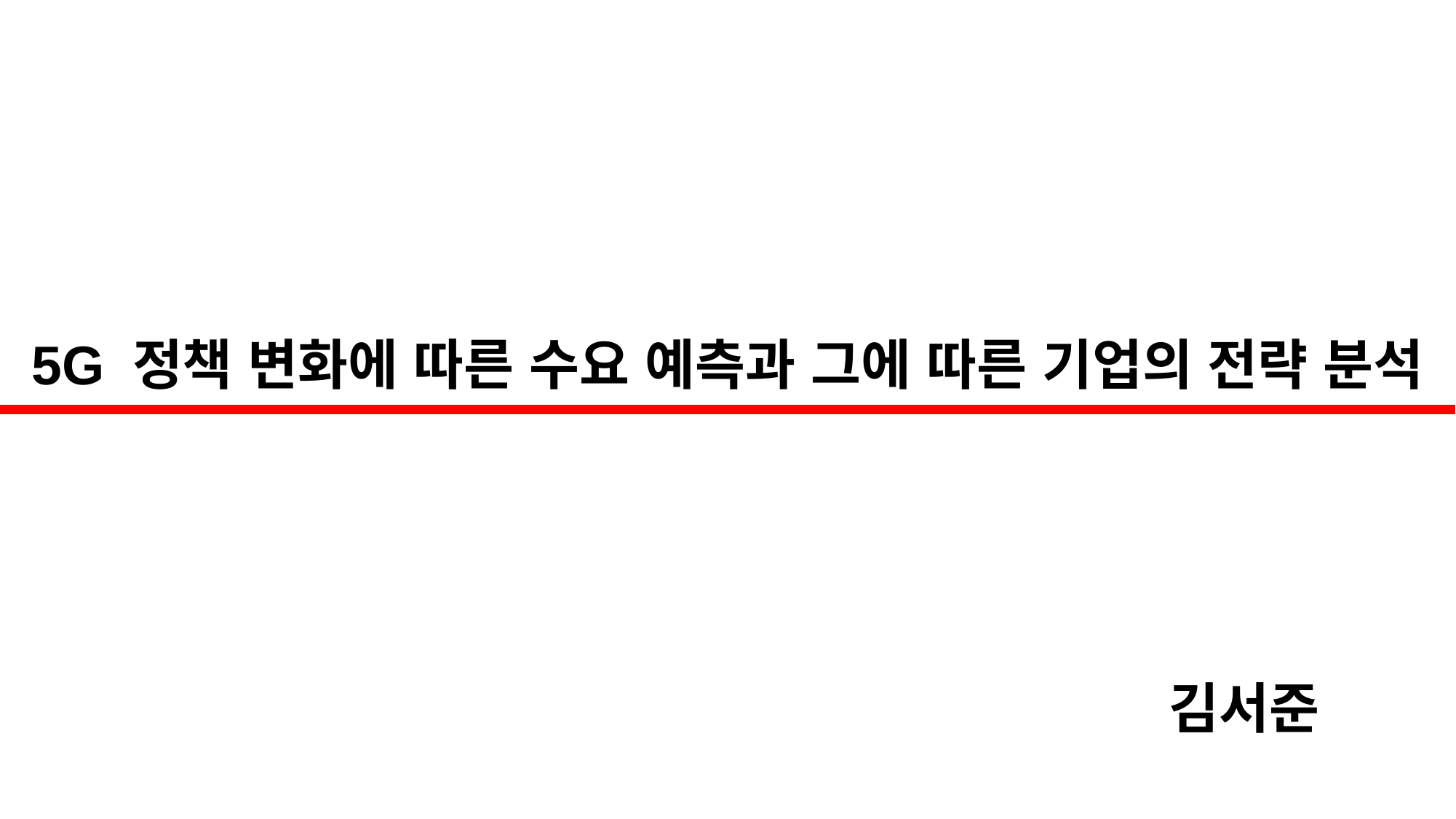

5G 정책 변화에 따른 수요 예측과 그에 따른 기업의 전략 분석
김서준